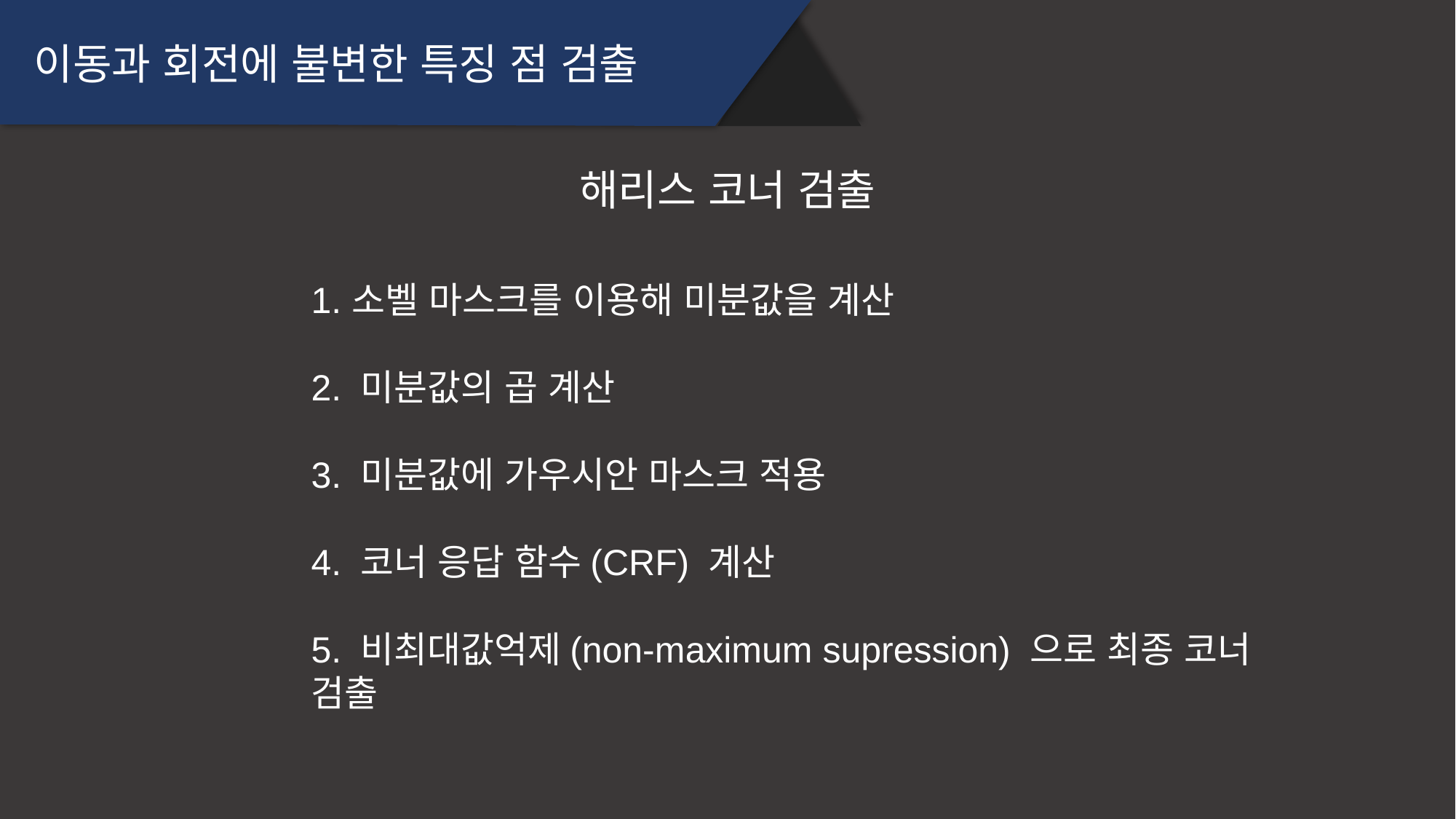

이동과 회전에 불변한 특징 점 검출
해리스 코너 검출
소벨 마스크를 이용해 미분값을 계산

2. 미분값의 곱 계산

3. 미분값에 가우시안 마스크 적용

4. 코너 응답 함수(CRF) 계산

5. 비최대값억제(non-maximum supression) 으로 최종 코너 검출